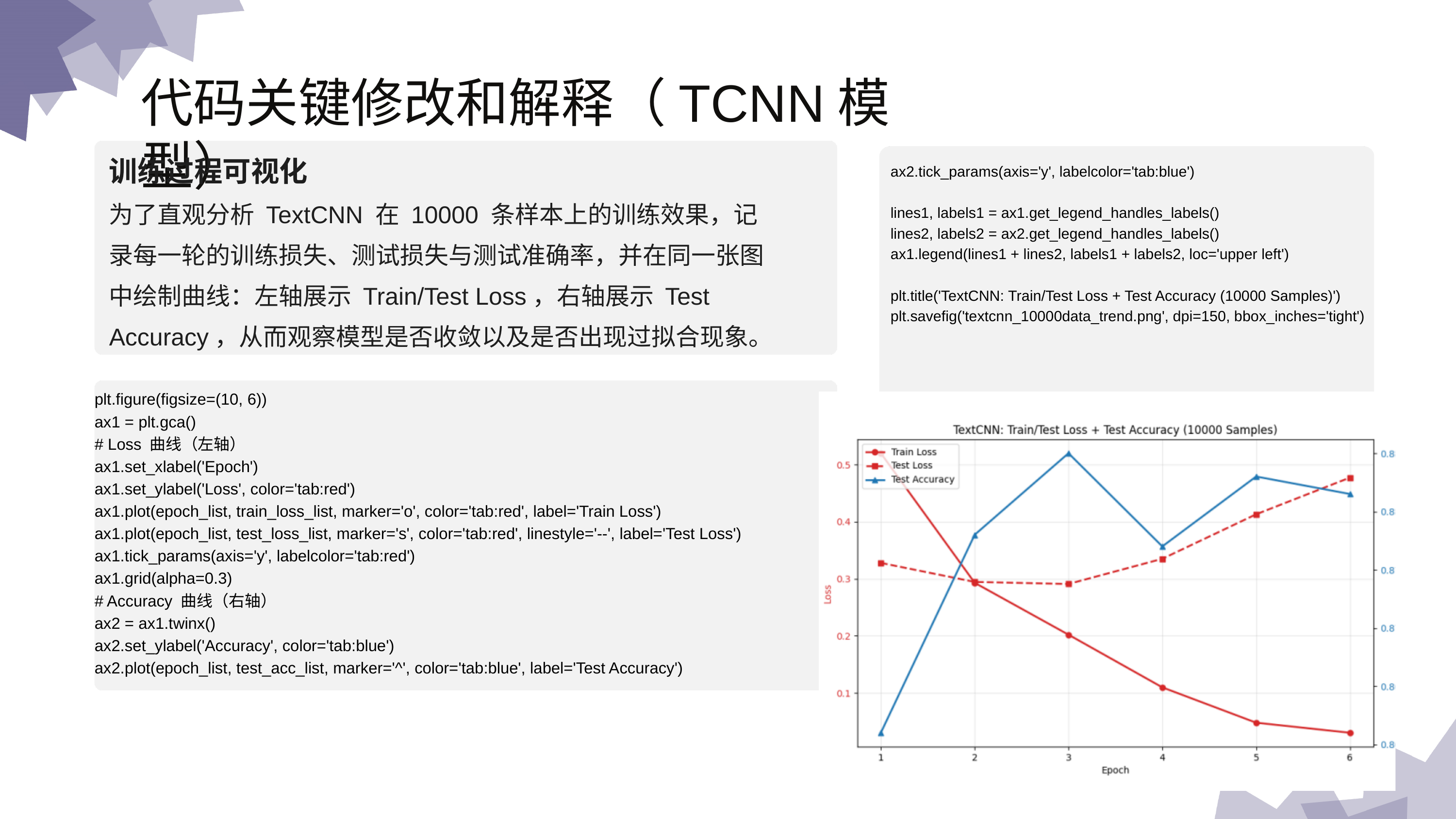

代码关键修改和解释（TCNN模型）

训练过程可视化
为了直观分析 TextCNN 在 10000 条样本上的训练效果，记录每一轮的训练损失、测试损失与测试准确率，并在同一张图中绘制曲线：左轴展示 Train/Test Loss，右轴展示 Test Accuracy，从而观察模型是否收敛以及是否出现过拟合现象。

ax2.tick_params(axis='y', labelcolor='tab:blue')

lines1, labels1 = ax1.get_legend_handles_labels()
lines2, labels2 = ax2.get_legend_handles_labels()
ax1.legend(lines1 + lines2, labels1 + labels2, loc='upper left')

plt.title('TextCNN: Train/Test Loss + Test Accuracy (10000 Samples)')
plt.savefig('textcnn_10000data_trend.png', dpi=150, bbox_inches='tight')

plt.figure(figsize=(10, 6))
ax1 = plt.gca()
# Loss 曲线（左轴）
ax1.set_xlabel('Epoch')
ax1.set_ylabel('Loss', color='tab:red')
ax1.plot(epoch_list, train_loss_list, marker='o', color='tab:red', label='Train Loss')
ax1.plot(epoch_list, test_loss_list, marker='s', color='tab:red', linestyle='--', label='Test Loss')
ax1.tick_params(axis='y', labelcolor='tab:red')
ax1.grid(alpha=0.3)
# Accuracy 曲线（右轴）
ax2 = ax1.twinx()
ax2.set_ylabel('Accuracy', color='tab:blue')
ax2.plot(epoch_list, test_acc_list, marker='^', color='tab:blue', label='Test Accuracy')

演示文稿是一种实用的工具，可以是演示，演讲，报告等。大部分时间，它们都是在为观众服务。